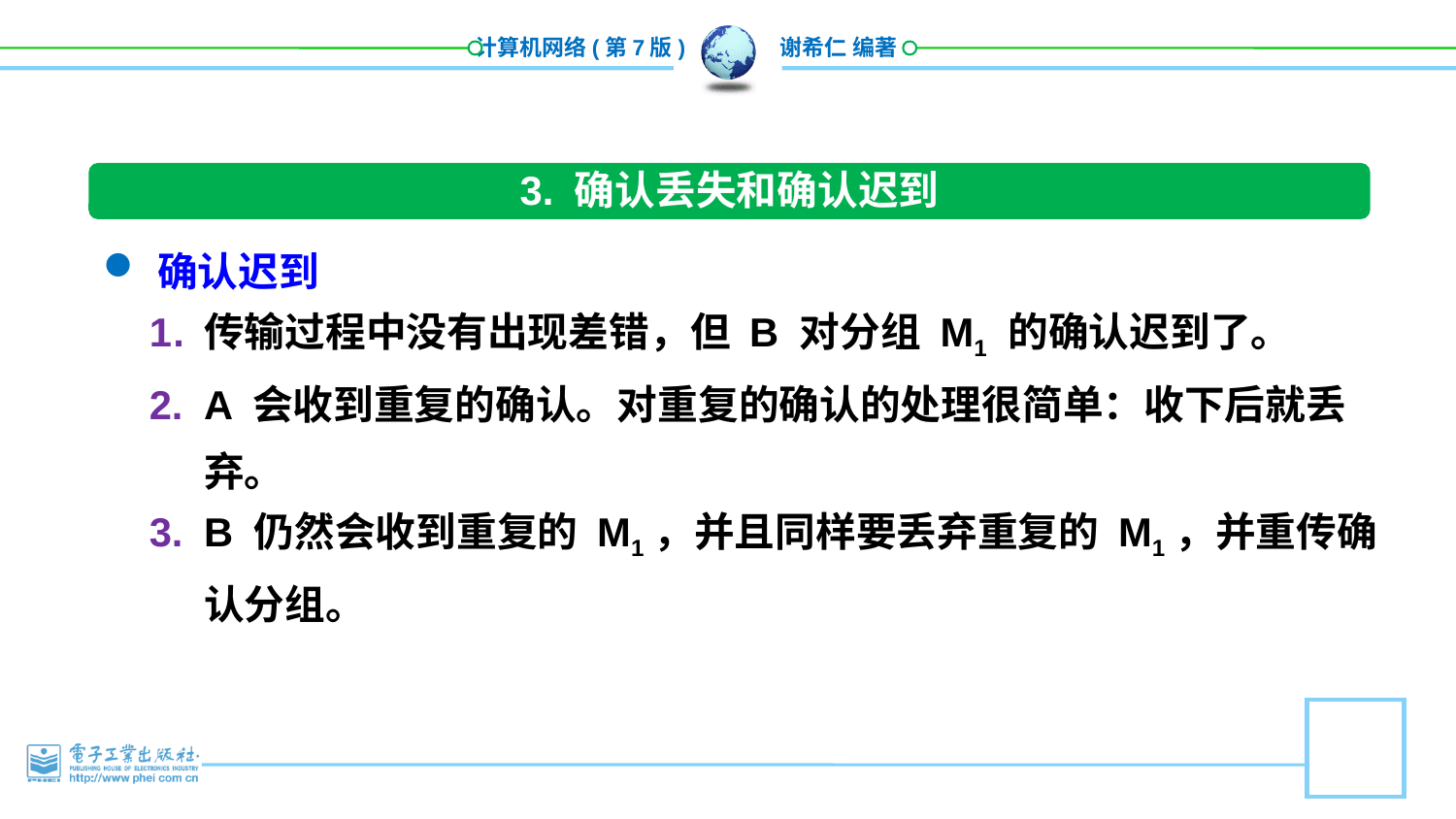

3. 确认丢失和确认迟到

确认迟到
传输过程中没有出现差错，但 B 对分组 M1 的确认迟到了。
A 会收到重复的确认。对重复的确认的处理很简单：收下后就丢弃。
B 仍然会收到重复的 M1，并且同样要丢弃重复的 M1，并重传确认分组。